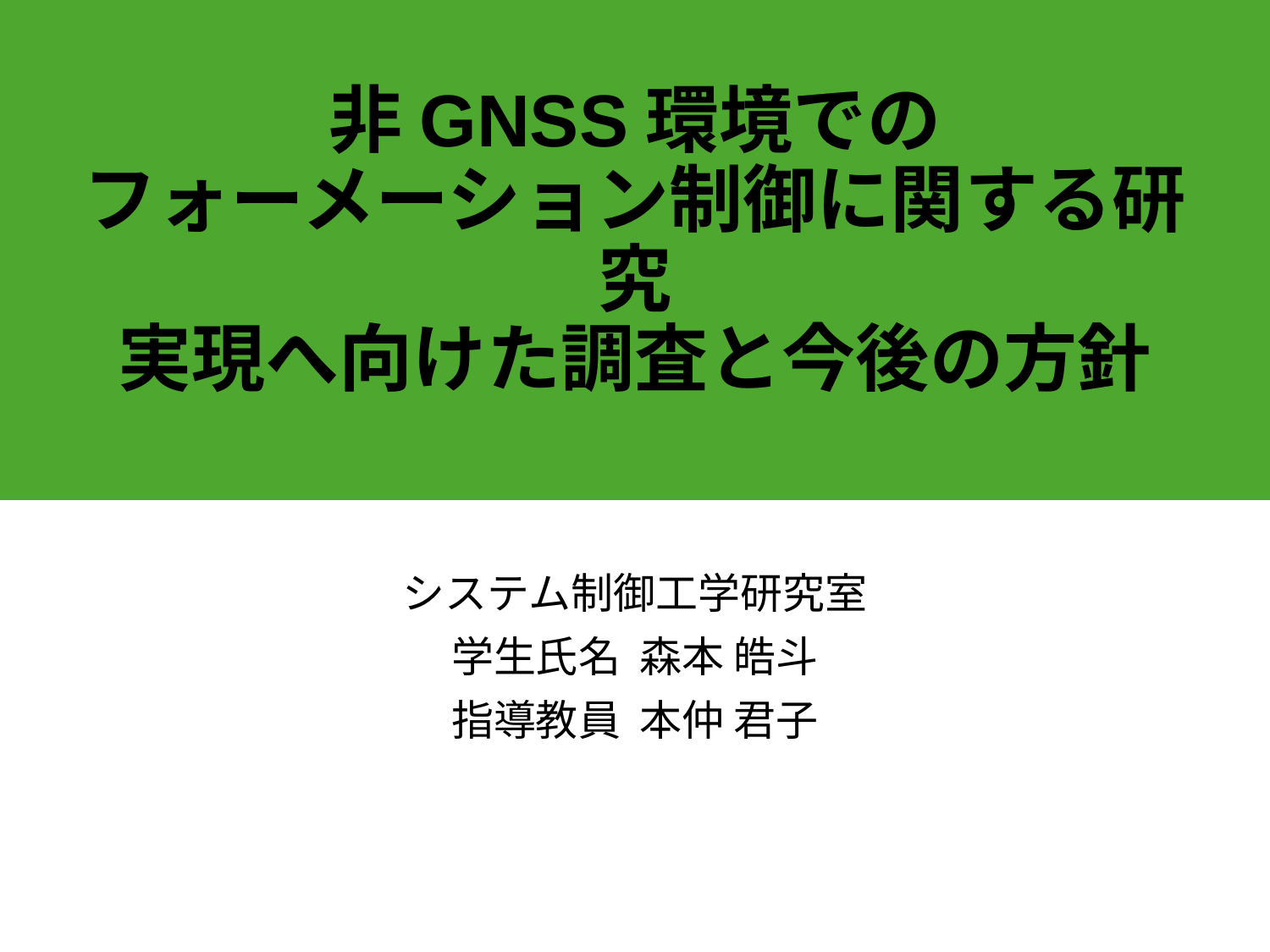

# 非GNSS環境での フォーメーション制御に関する研究 実現へ向けた調査と今後の方針
システム制御工学研究室
学生氏名  森本 皓斗
指導教員  本仲 君子